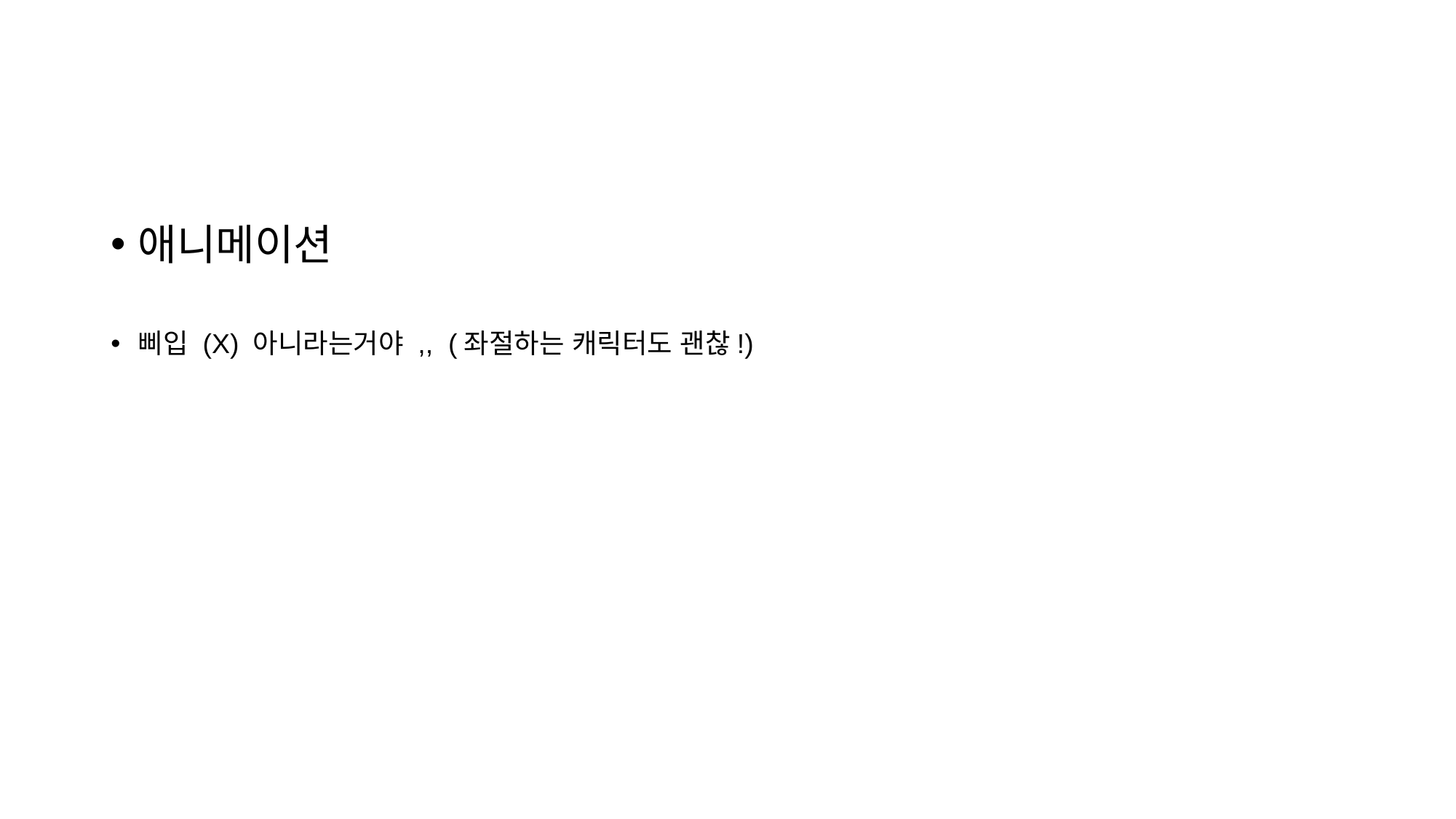

#
애니메이션

삐입 (X) 아니라는거야 ,,  (좌절하는 캐릭터도 괜찮!)